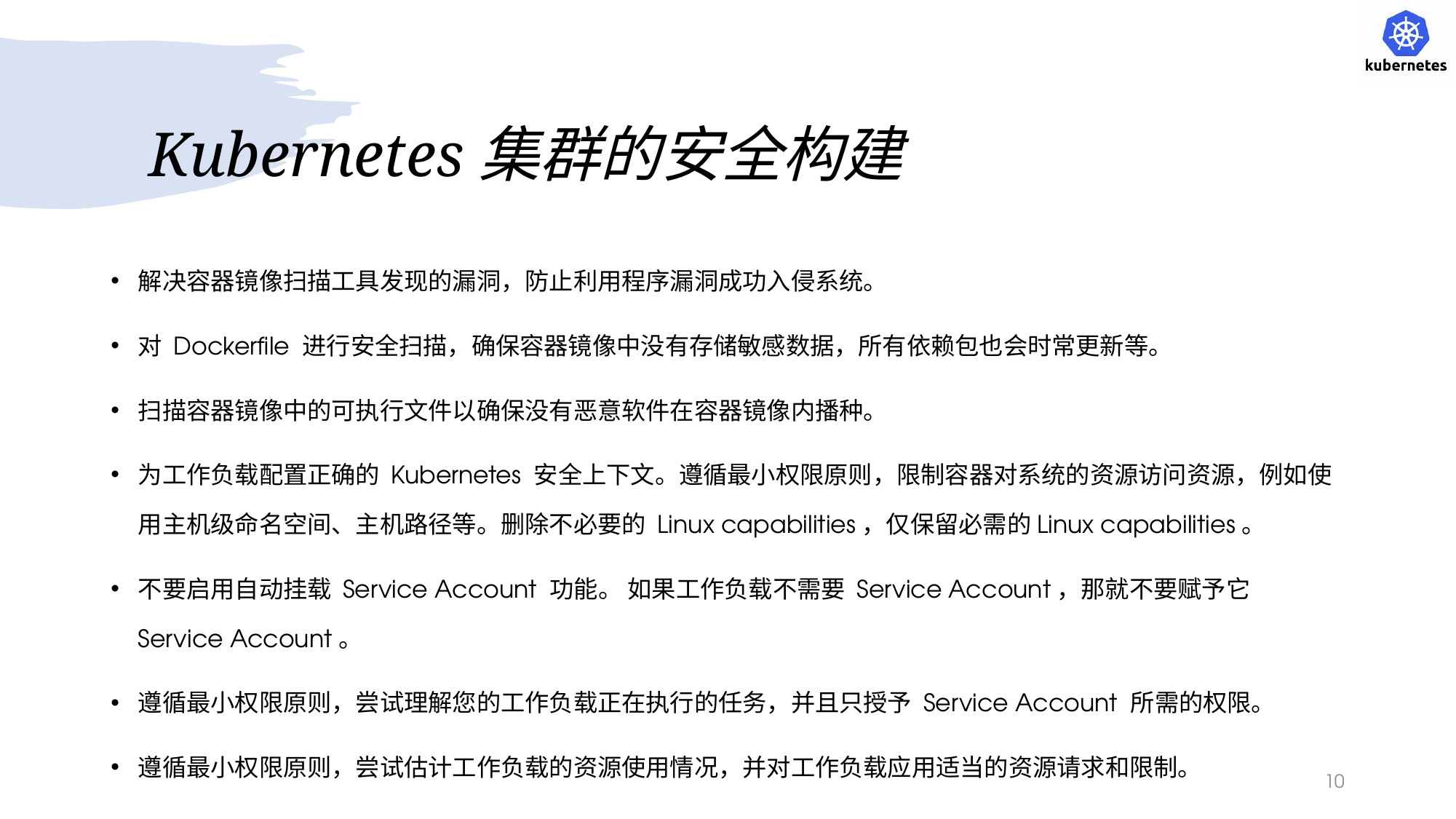

# Kubernetes集群的安全构建
解决容器镜像扫描工具发现的漏洞，防止利用程序漏洞成功入侵系统。
对 Dockerfile 进行安全扫描，确保容器镜像中没有存储敏感数据，所有依赖包也会时常更新等。
扫描容器镜像中的可执行文件以确保没有恶意软件在容器镜像内播种。
为工作负载配置正确的 Kubernetes 安全上下文。遵循最小权限原则，限制容器对系统的资源访问资源，例如使用主机级命名空间、主机路径等。删除不必要的 Linux capabilities，仅保留必需的Linux capabilities。
不要启用自动挂载 Service Account 功能。 如果工作负载不需要 Service Account，那就不要赋予它 Service Account。
遵循最小权限原则，尝试理解您的工作负载正在执行的任务，并且只授予 Service Account 所需的权限。
遵循最小权限原则，尝试估计工作负载的资源使用情况，并对工作负载应用适当的资源请求和限制。
10